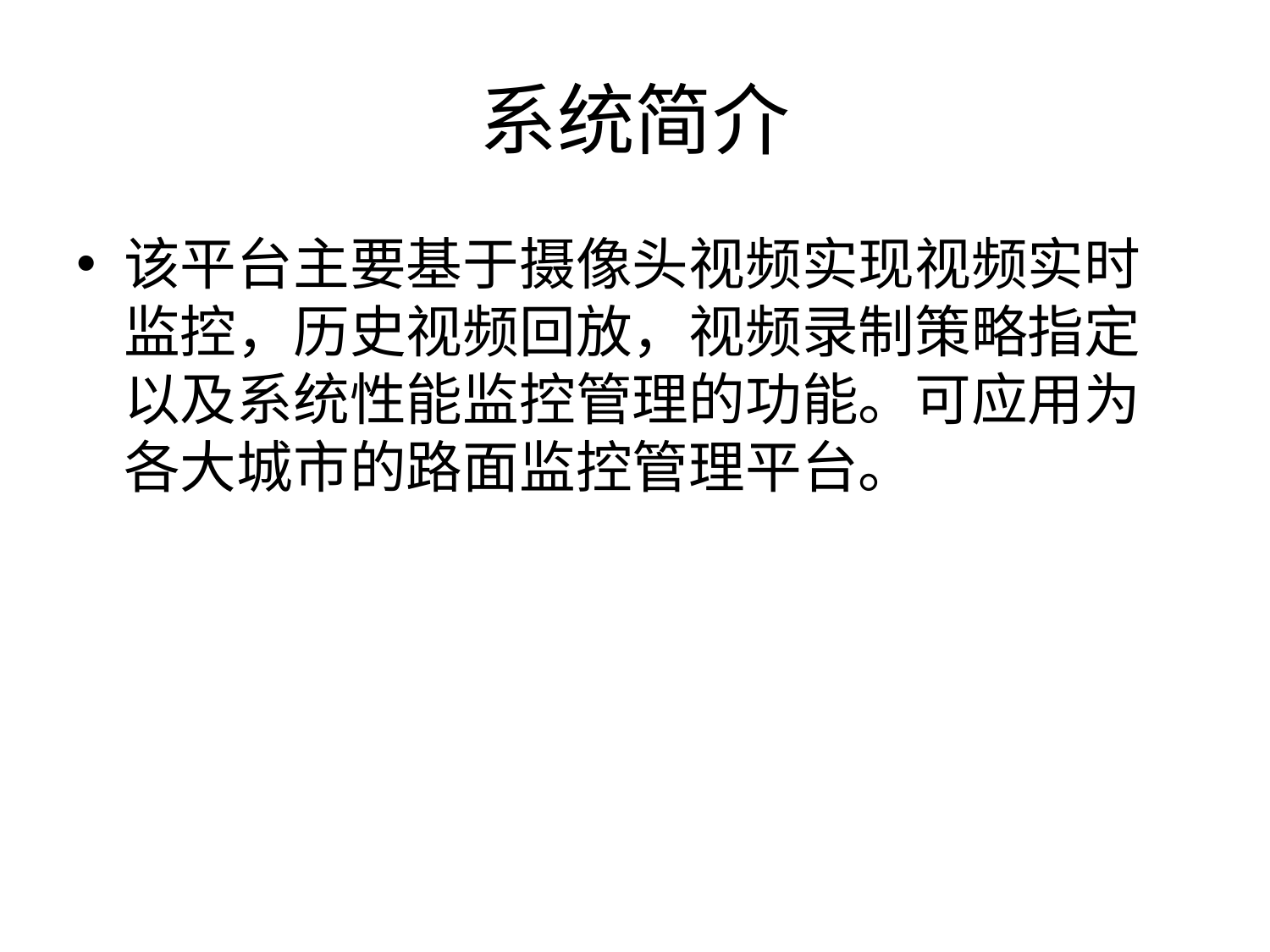

# 系统简介
该平台主要基于摄像头视频实现视频实时监控，历史视频回放，视频录制策略指定以及系统性能监控管理的功能。可应用为各大城市的路面监控管理平台。